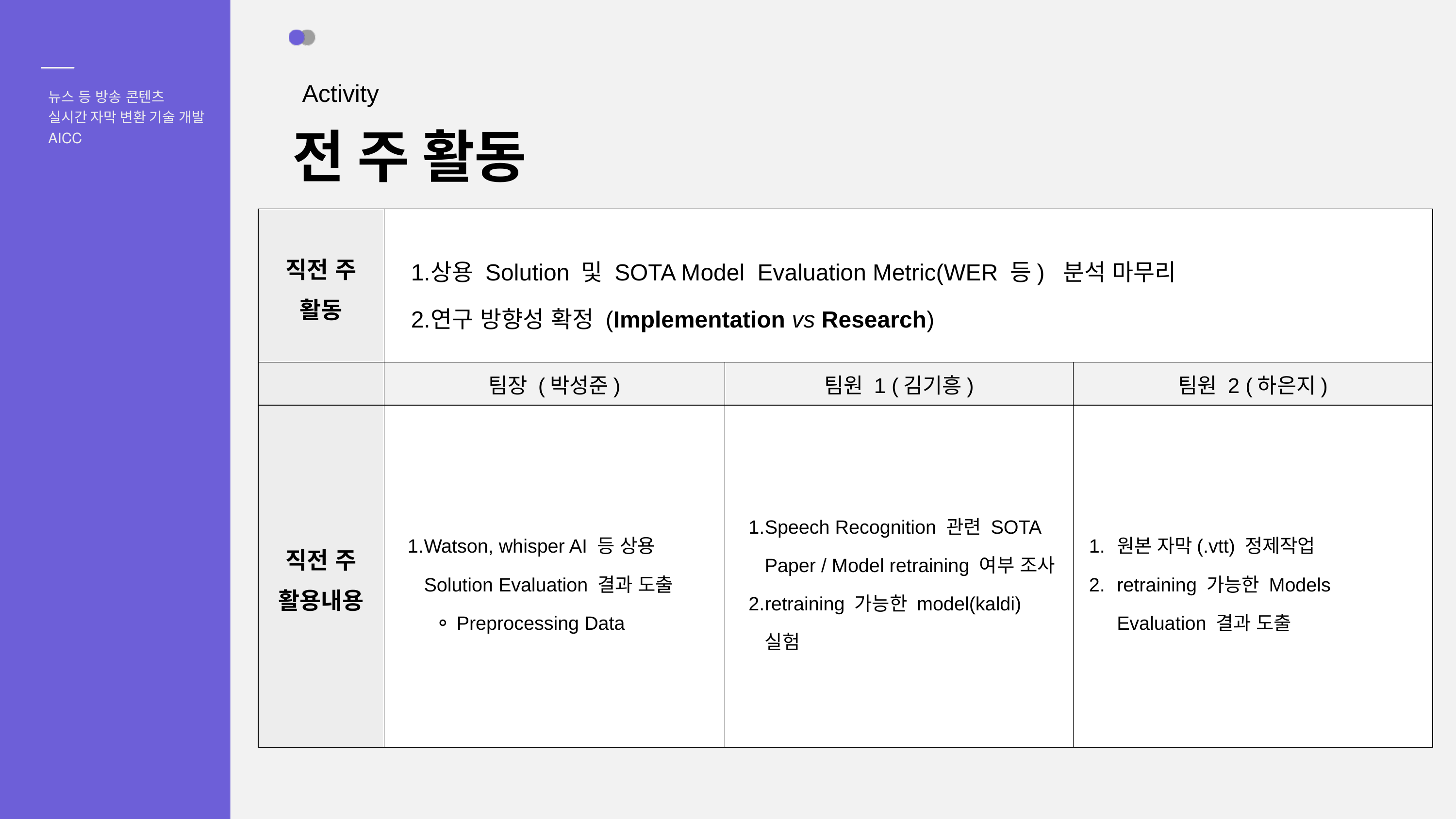

Activity
뉴스 등 방송 콘텐츠
실시간 자막 변환 기술 개발
전 주 활동
AICC
| 직전 주 활동 | 상용 Solution 및 SOTA Model Evaluation Metric(WER 등) 분석 마무리 연구 방향성 확정 (Implementation vs Research) |  |  |
| --- | --- | --- | --- |
|  | 팀장 (박성준) | 팀원 1 (김기흥) | 팀원 2 (하은지) |
| 직전 주 활용내용 | Watson, whisper AI 등 상용 Solution Evaluation 결과 도출 Preprocessing Data | Speech Recognition 관련 SOTA Paper / Model retraining 여부 조사 retraining 가능한 model(kaldi) 실험 | 원본 자막(.vtt) 정제작업 retraining 가능한 Models Evaluation 결과 도출 |